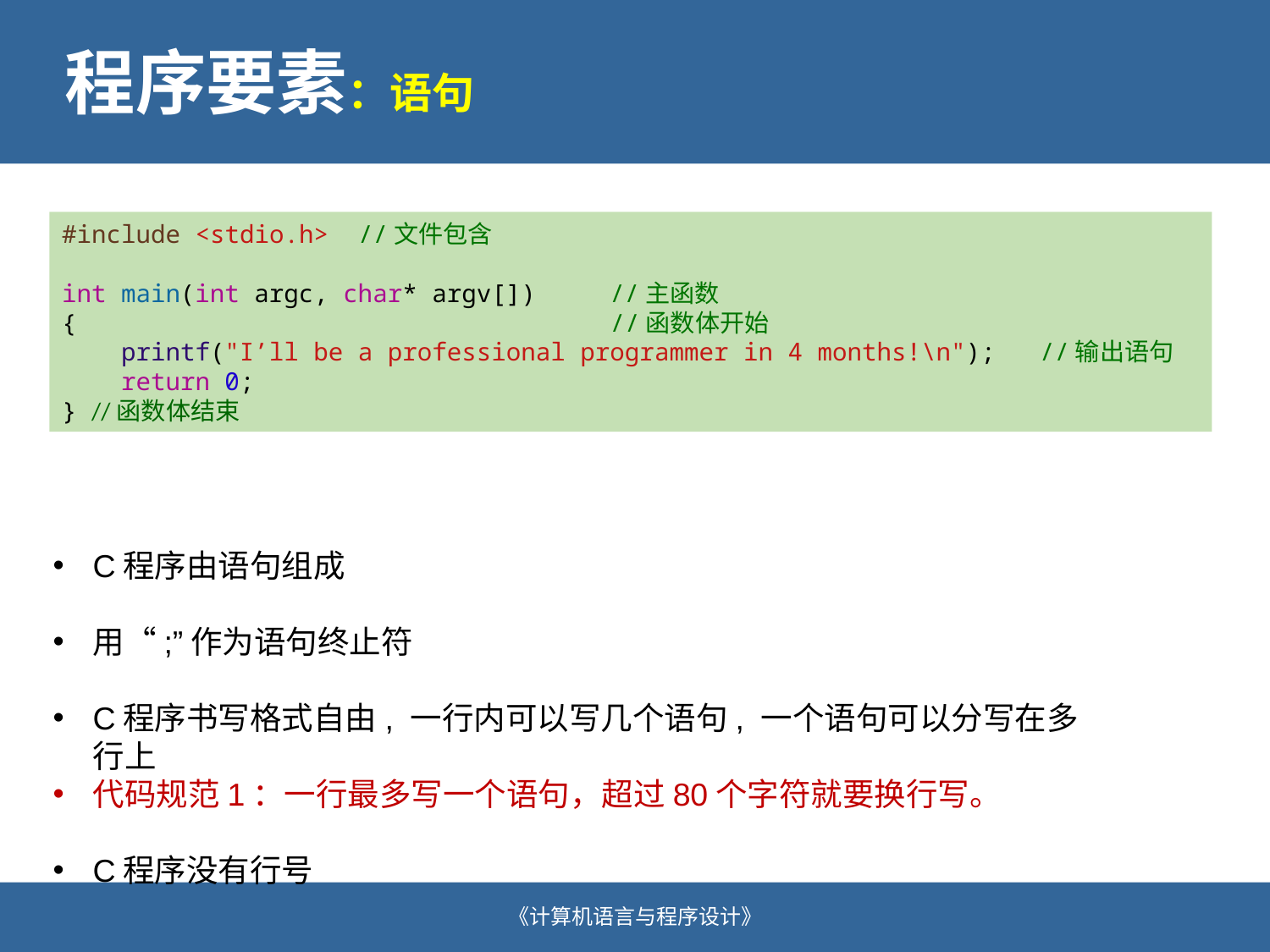

# 程序要素：语句
#include <stdio.h>  //文件包含

int main(int argc, char* argv[])     //主函数
{                                    //函数体开始
    printf("I’ll be a professional programmer in 4 months!\n");   //输出语句
    return 0;
} //函数体结束
C程序由语句组成

用“;”作为语句终止符

C程序书写格式自由, 一行内可以写几个语句, 一个语句可以分写在多行上
代码规范1：一行最多写一个语句，超过80个字符就要换行写。

C程序没有行号

《计算机语言与程序设计》
31